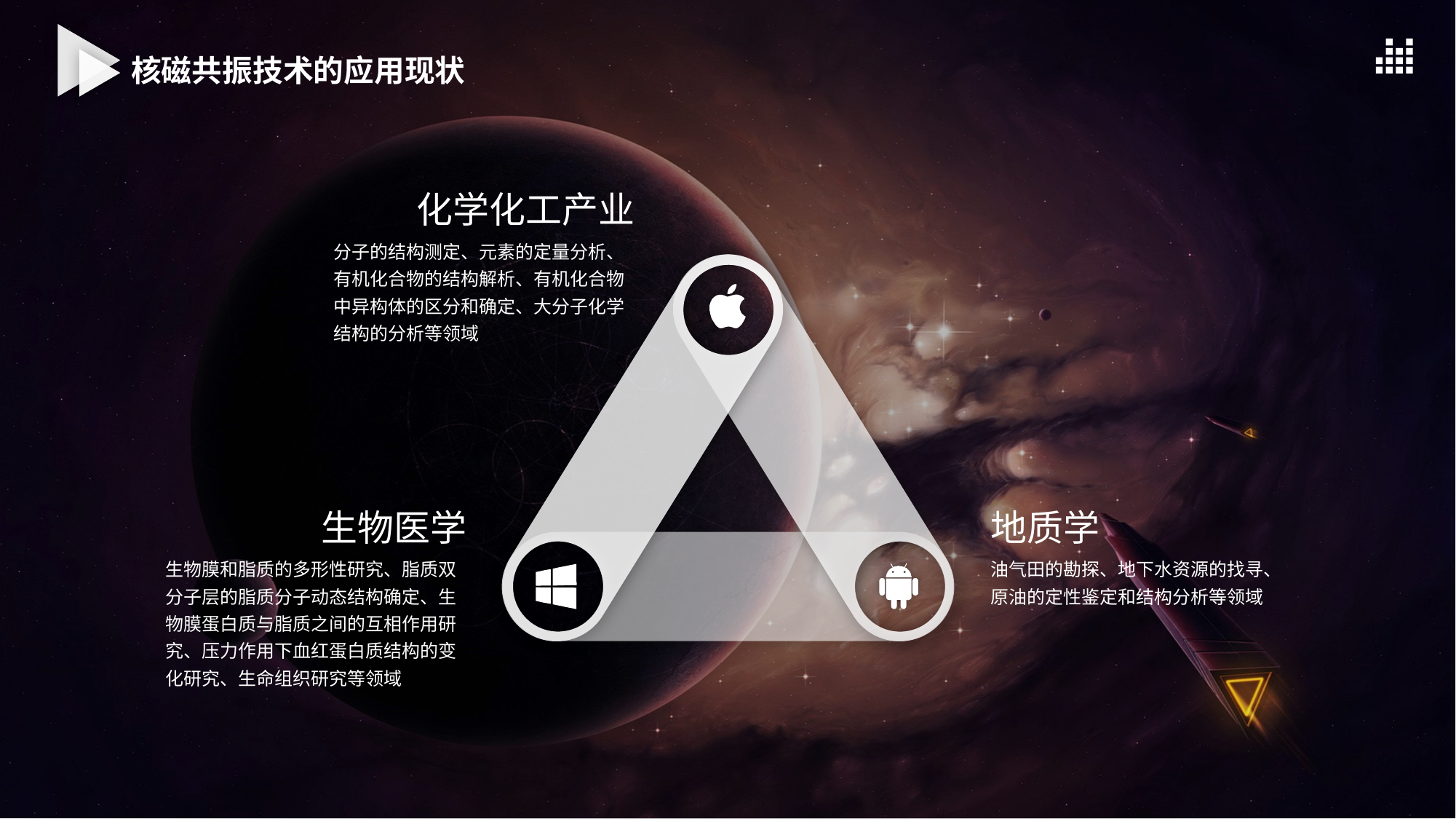

核磁共振技术的应用现状
化学化工产业
分子的结构测定、元素的定量分析、有机化合物的结构解析、有机化合物中异构体的区分和确定、大分子化学结构的分析等领域

生物医学
地质学

生物膜和脂质的多形性研究、脂质双分子层的脂质分子动态结构确定、生物膜蛋白质与脂质之间的互相作用研究、压力作用下血红蛋白质结构的变化研究、生命组织研究等领域
油气田的勘探、地下水资源的找寻、原油的定性鉴定和结构分析等领域